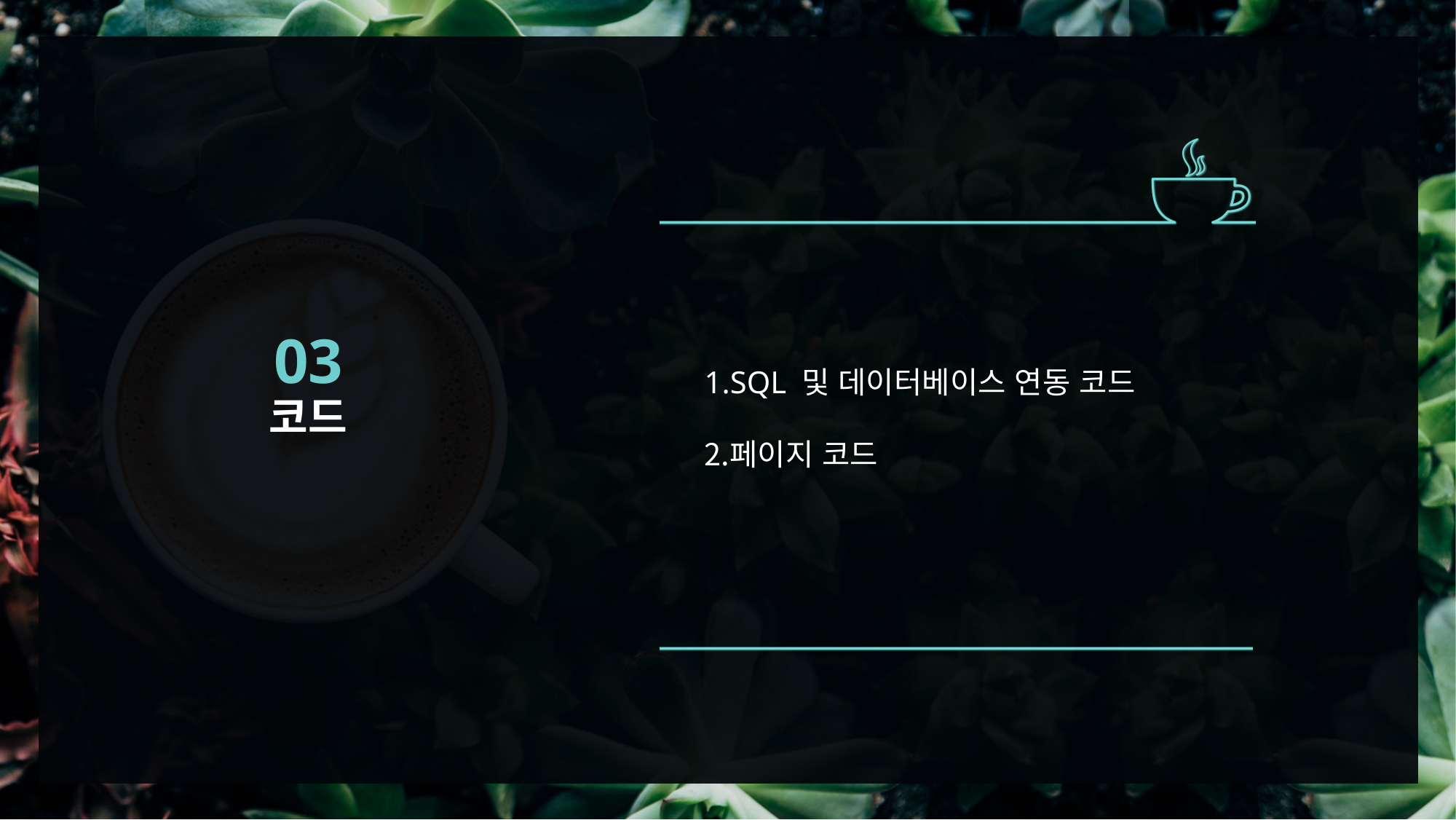

03
코드
SQL 및 데이터베이스 연동 코드
페이지 코드